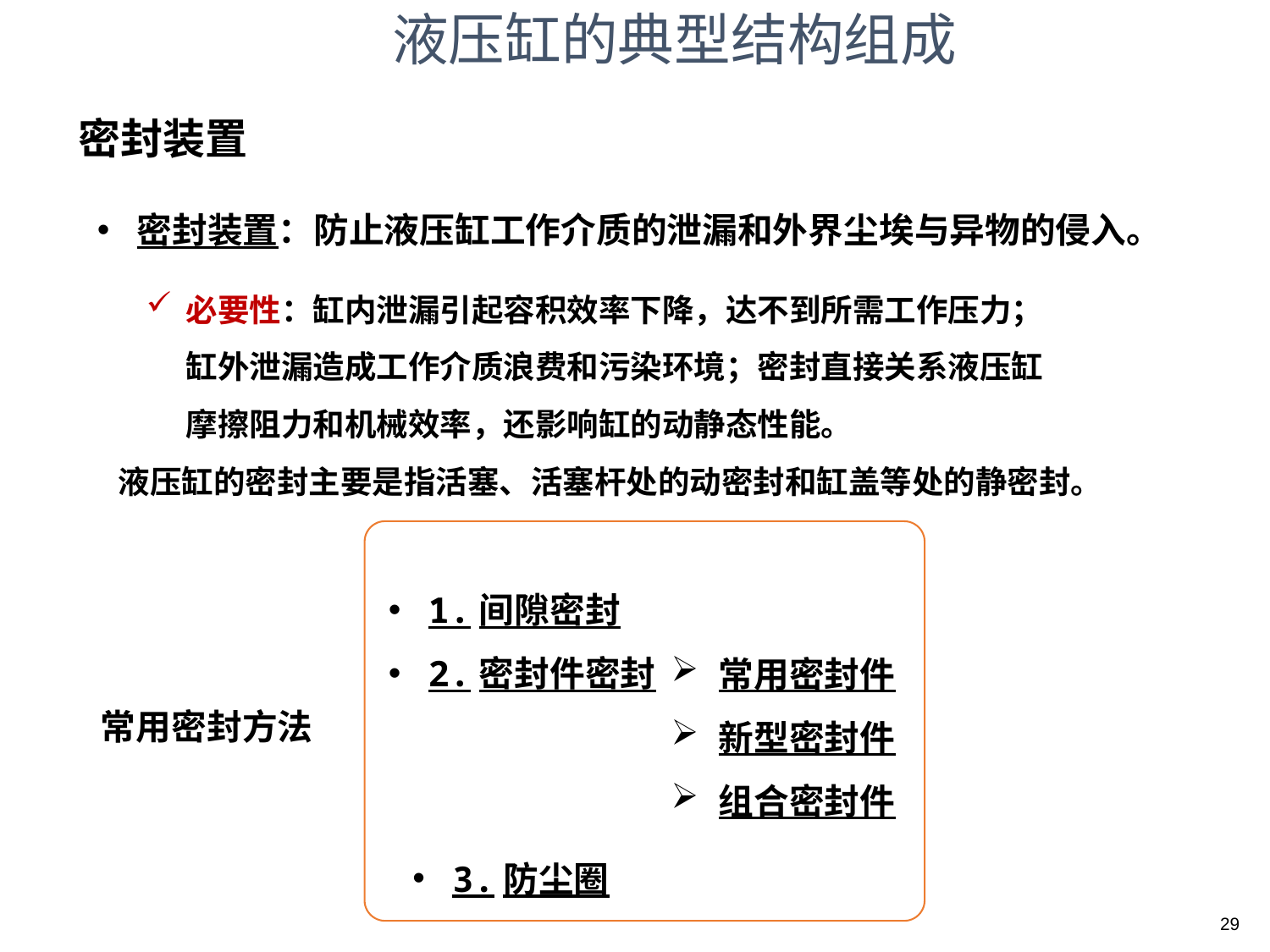

液压缸的典型结构组成
密封装置
密封装置：防止液压缸工作介质的泄漏和外界尘埃与异物的侵入。
必要性：缸内泄漏引起容积效率下降，达不到所需工作压力；缸外泄漏造成工作介质浪费和污染环境；密封直接关系液压缸摩擦阻力和机械效率，还影响缸的动静态性能。
液压缸的密封主要是指活塞、活塞杆处的动密封和缸盖等处的静密封。

1.间隙密封
2.密封件密封
3.防尘圈
常用密封件
新型密封件
组合密封件
常用密封方法
29